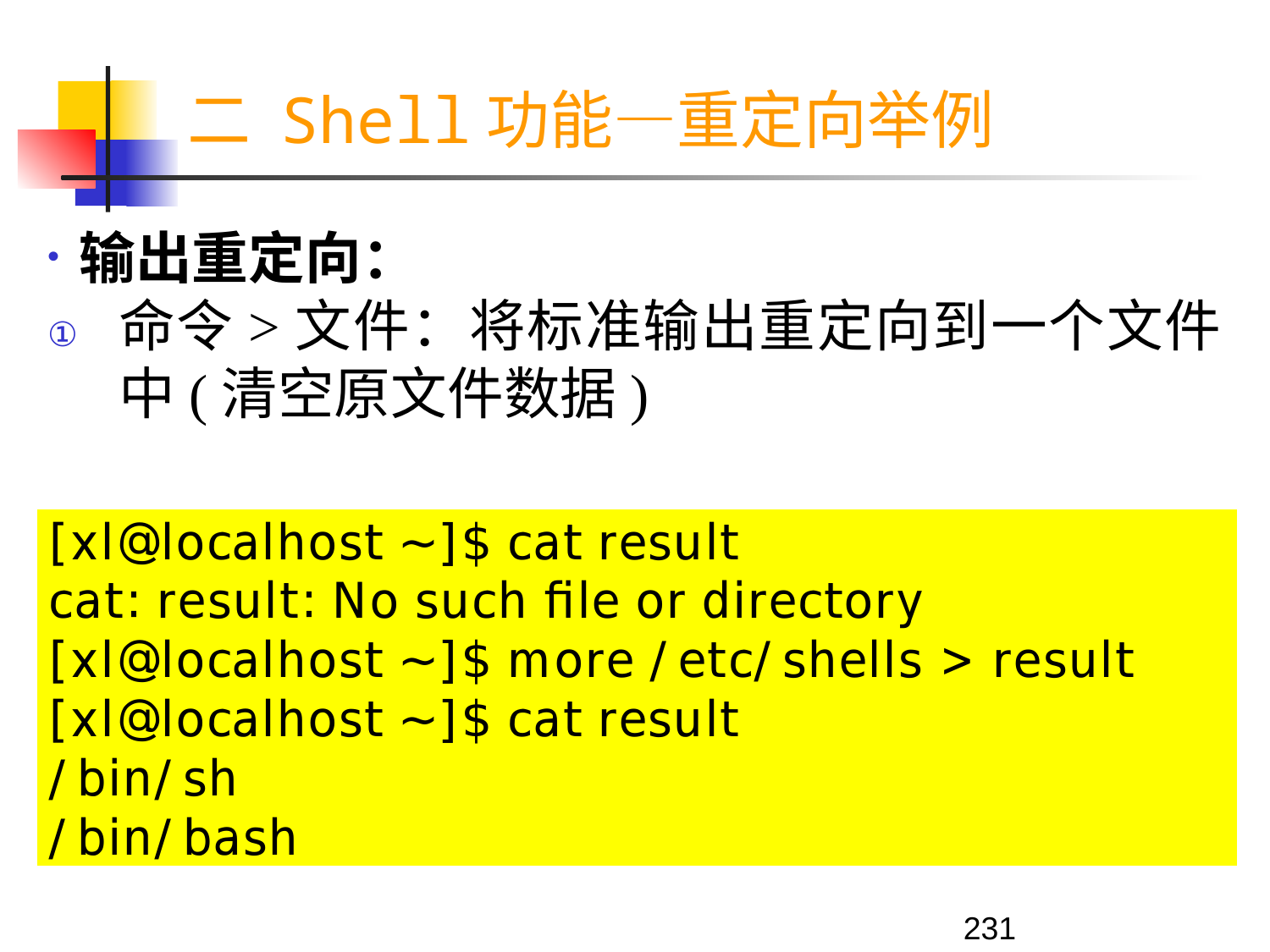

二 Shell功能—重定向举例
输出重定向：
命令>文件：将标准输出重定向到一个文件中(清空原文件数据)
[xl@localhost ~]$ cat result
cat: result: No such file or directory
[xl@localhost ~]$ more /etc/shells > result
[xl@localhost ~]$ cat result
/bin/sh
/bin/bash
231